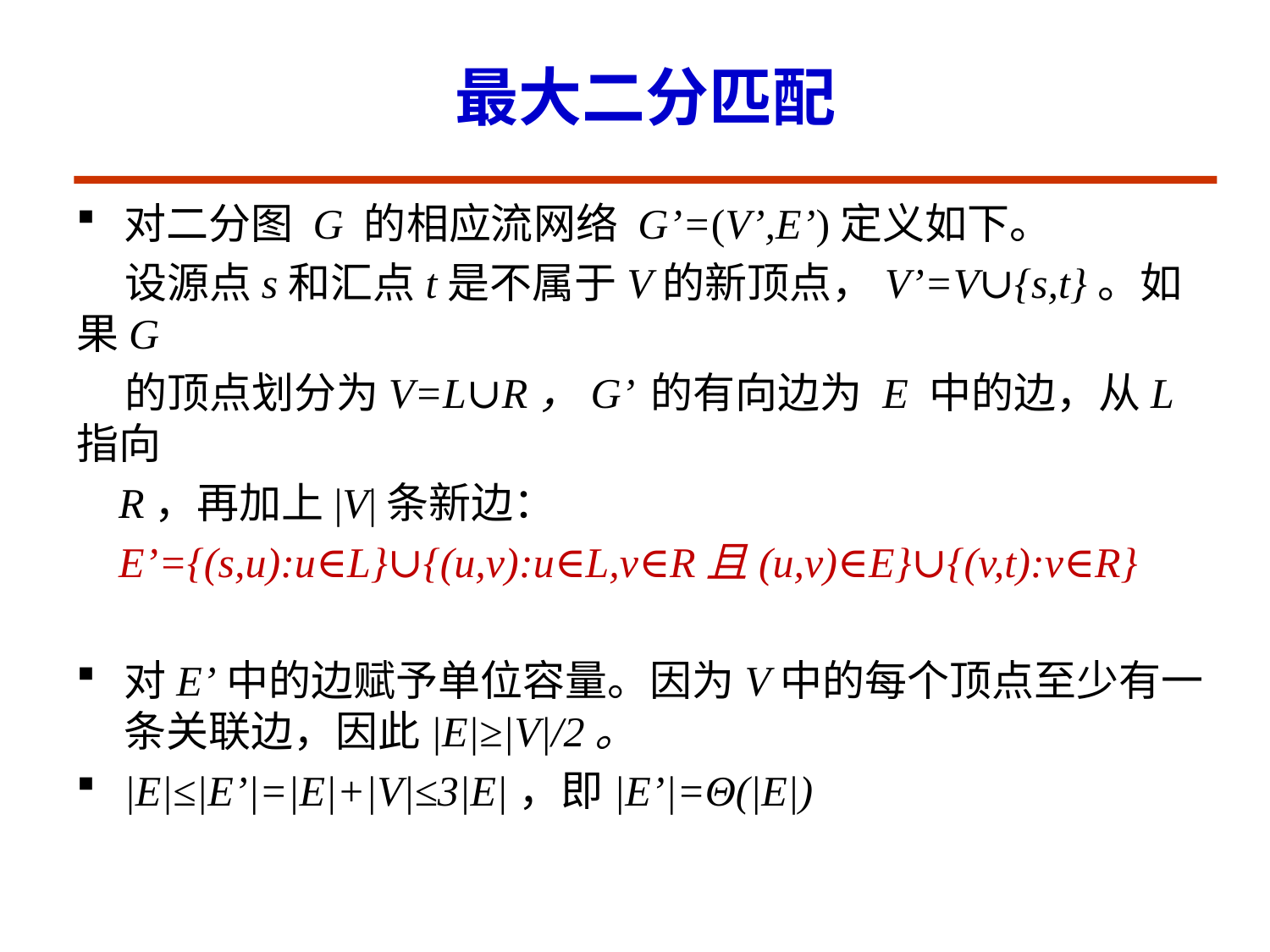

# 最大二分匹配
对二分图 G 的相应流网络 G’=(V’,E’)定义如下。
    设源点s和汇点t是不属于V的新顶点，V’=V∪{s,t}。如果G
    的顶点划分为V=L∪R，G’ 的有向边为 E 中的边，从L指向
    R，再加上|V|条新边：
    E’={(s,u):u∈L}∪{(u,v):u∈L,v∈R且(u,v)∈E}∪{(v,t):v∈R}

对E’中的边赋予单位容量。因为V中的每个顶点至少有一条关联边，因此|E|≥|V|/2。
|E|≤|E’|=|E|+|V|≤3|E|，即|E’|=Θ(|E|)